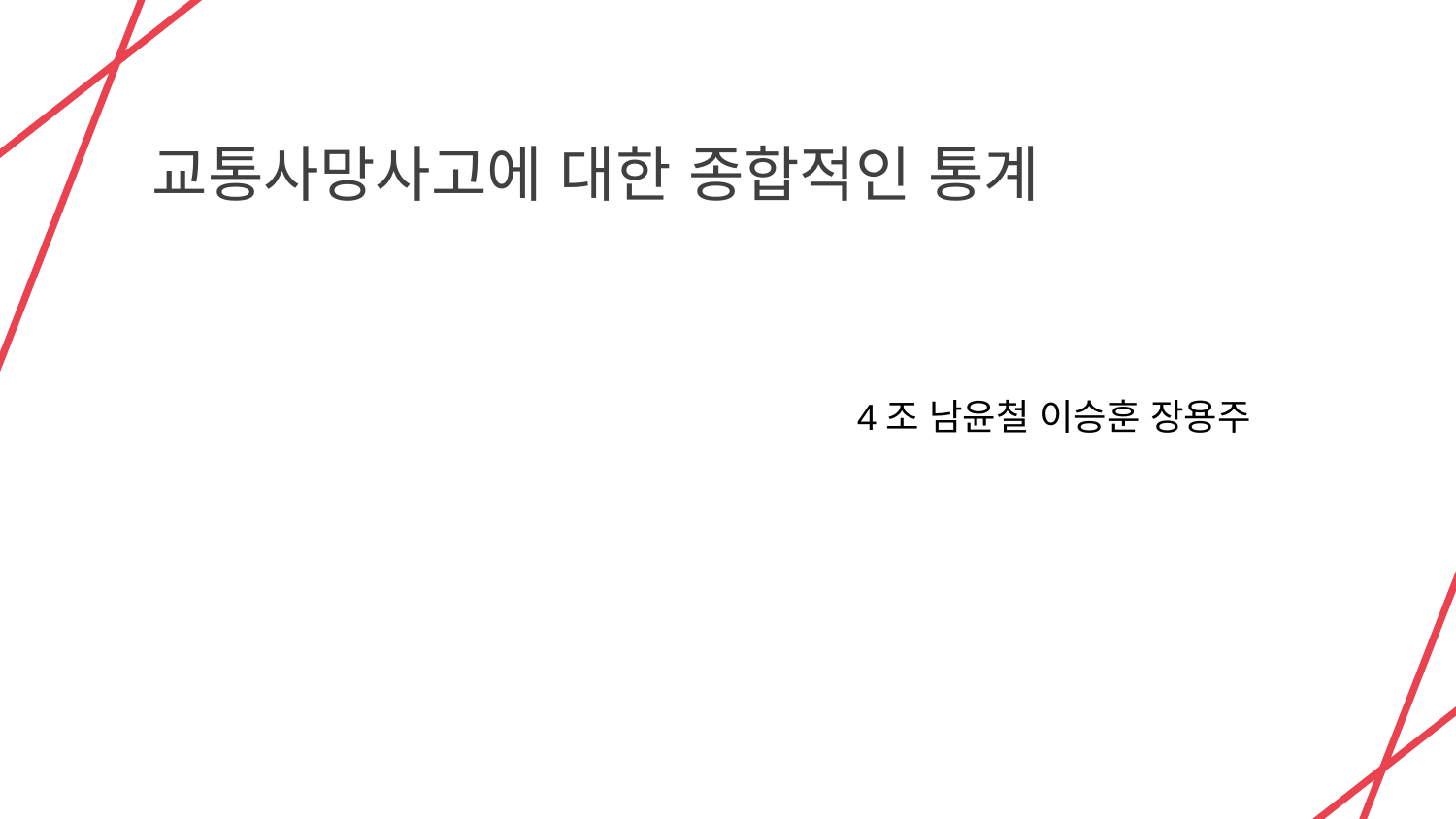

교통사망사고에 대한 종합적인 통계

4조 남윤철 이승훈 장용주